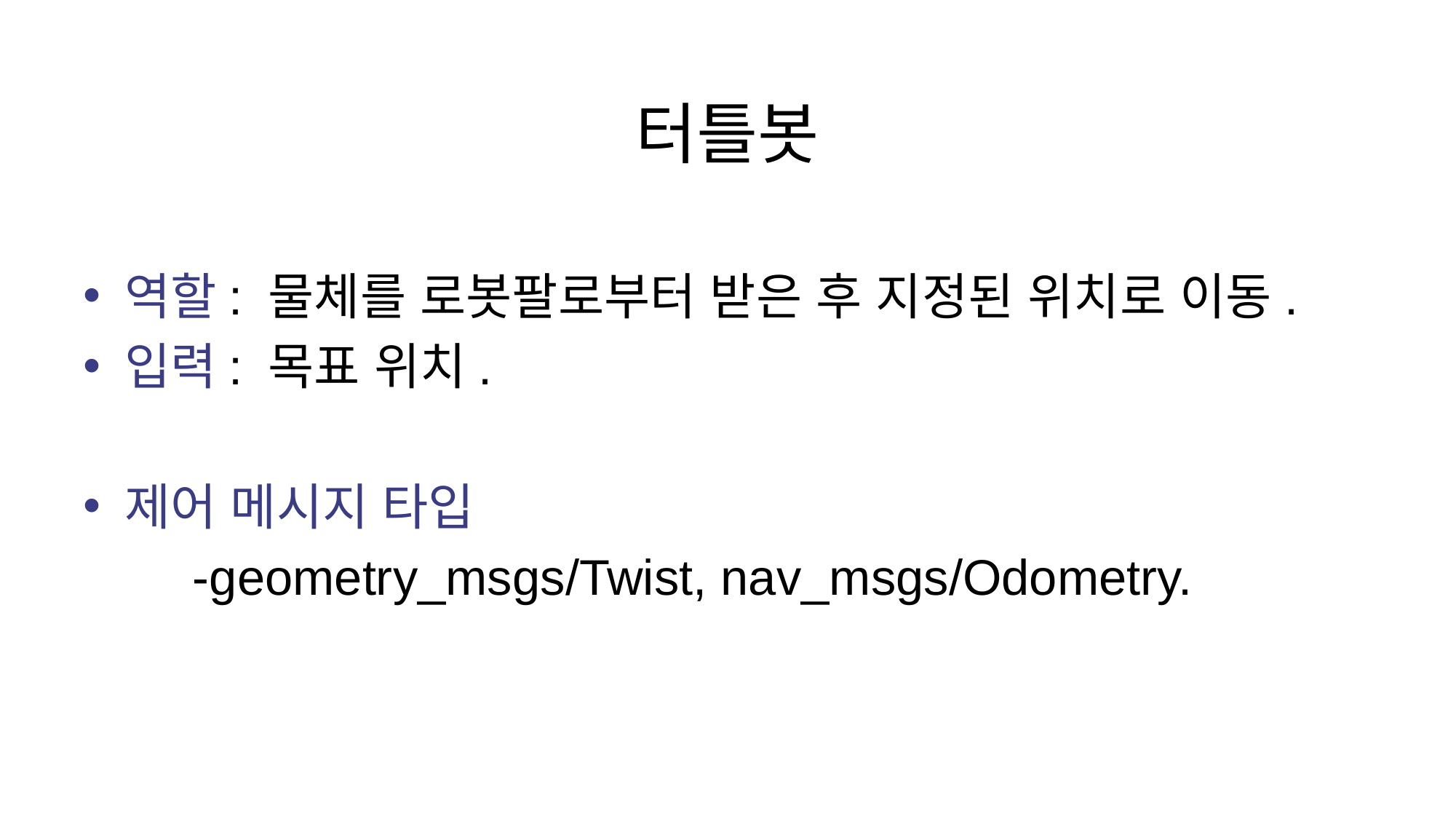

# 터틀봇
역할: 물체를 로봇팔로부터 받은 후 지정된 위치로 이동.
입력: 목표 위치.

제어 메시지 타입
	-geometry_msgs/Twist, nav_msgs/Odometry.